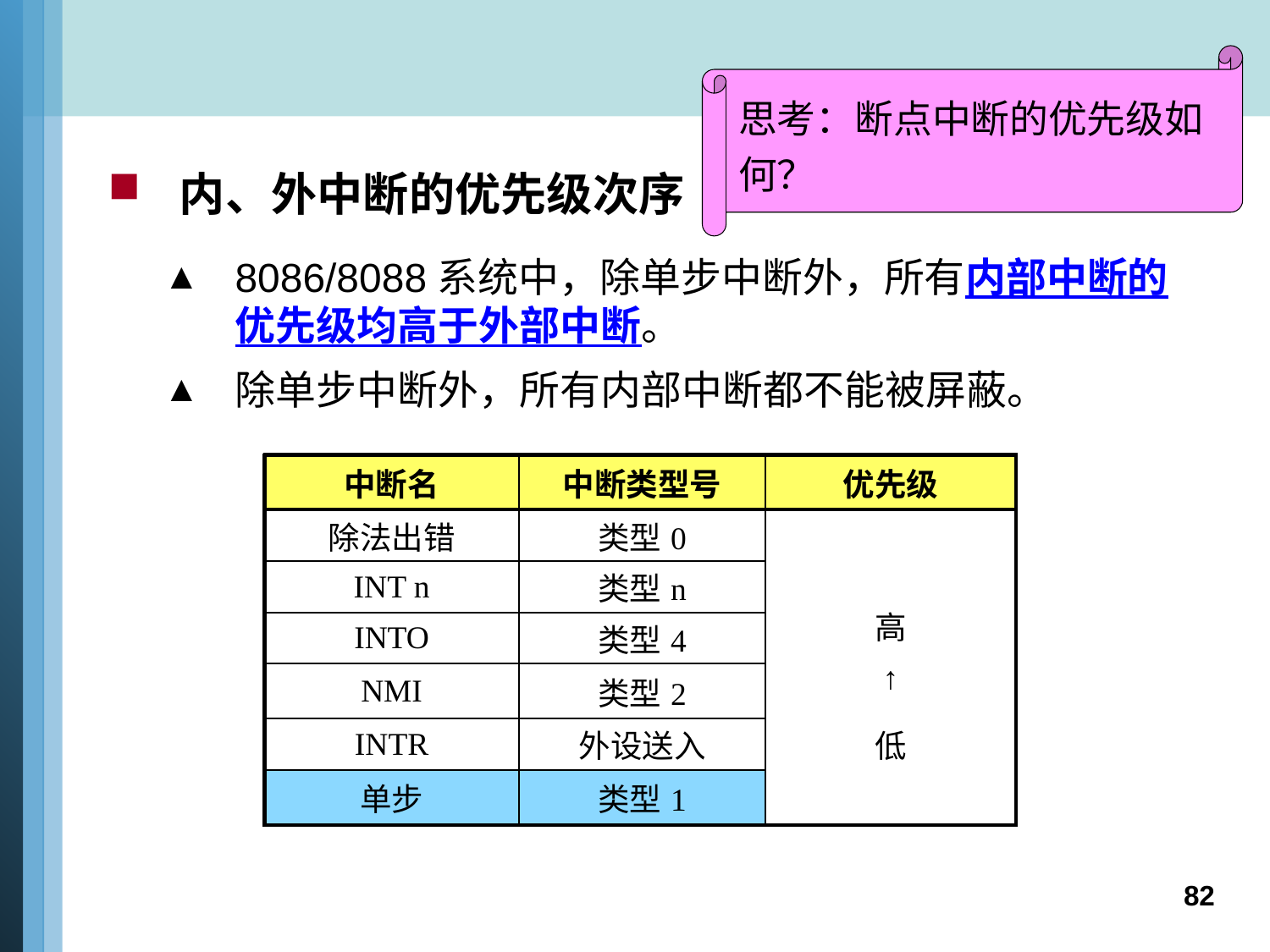

思考：断点中断的优先级如何？
内、外中断的优先级次序
8086/8088系统中，除单步中断外，所有内部中断的优先级均高于外部中断。
除单步中断外，所有内部中断都不能被屏蔽。

| 中断名 | 中断类型号 | 优先级 |
| --- | --- | --- |
| 除法出错 | 类型0 | 高 ↑ 低 |
| INT n | 类型n |  |
| INTO | 类型4 |  |
| NMI | 类型2 |  |
| INTR | 外设送入 |  |
| 单步 | 类型1 |  |
82